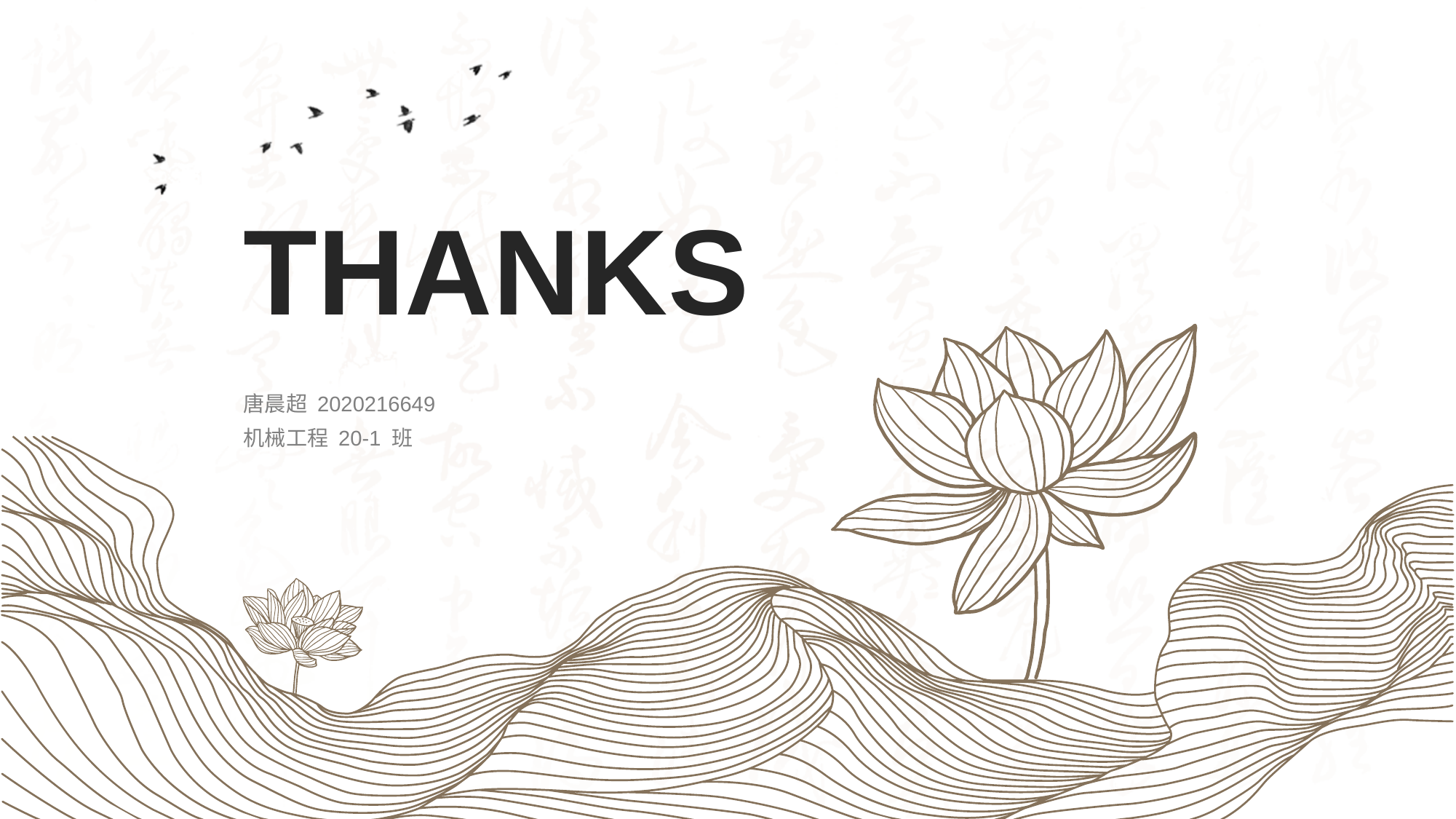

# THANKS
唐晨超 2020216649
机械工程 20-1 班